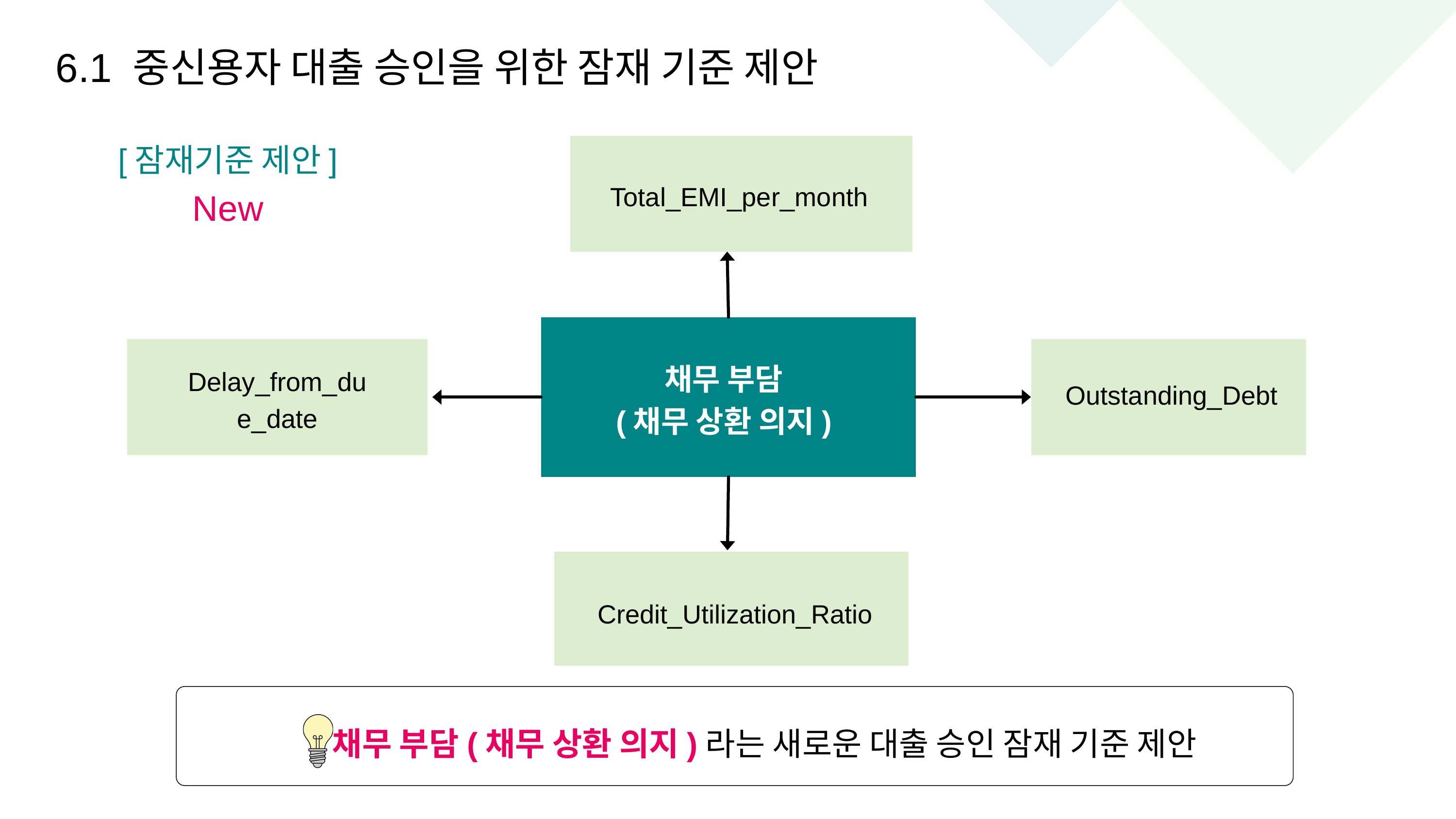

6.1 중신용자 대출 승인을 위한 잠재 기준 제안
[잠재기준 제안]
New

Total_EMI_per_month

채무 부담
(채무 상환 의지)

Delay_from_due_date

Outstanding_Debt

Credit_Utilization_Ratio

채무 부담(채무 상환 의지)라는 새로운 대출 승인 잠재 기준 제안